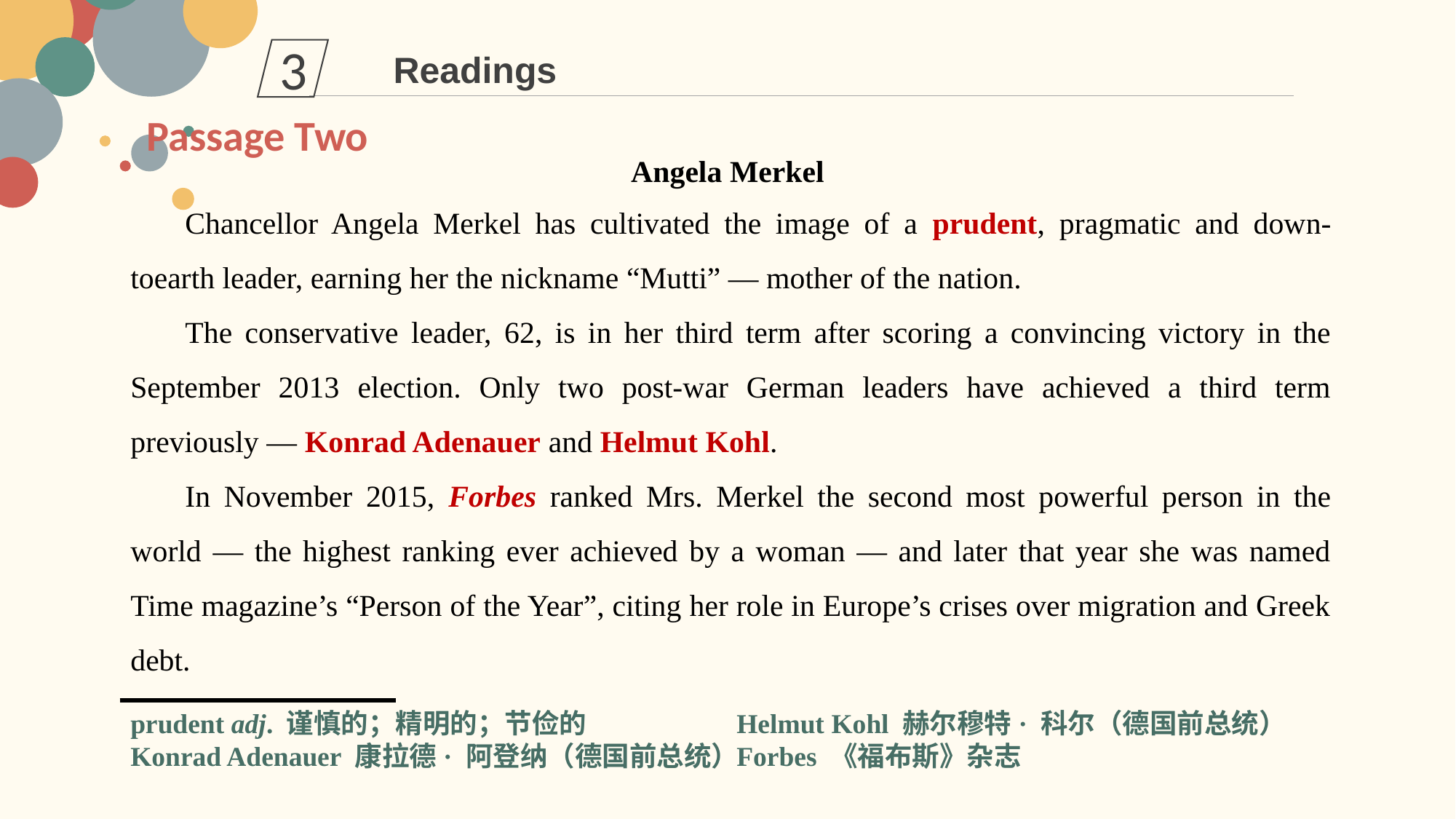

3
Readings
Passage Two
Angela Merkel
Chancellor Angela Merkel has cultivated the image of a prudent, pragmatic and down-toearth leader, earning her the nickname “Mutti” — mother of the nation.
The conservative leader, 62, is in her third term after scoring a convincing victory in the September 2013 election. Only two post-war German leaders have achieved a third term previously — Konrad Adenauer and Helmut Kohl.
In November 2015, Forbes ranked Mrs. Merkel the second most powerful person in the world — the highest ranking ever achieved by a woman — and later that year she was named Time magazine’s “Person of the Year”, citing her role in Europe’s crises over migration and Greek debt.
prudent adj. 谨慎的；精明的；节俭的
Konrad Adenauer 康拉德· 阿登纳（德国前总统）

Helmut Kohl 赫尔穆特· 科尔（德国前总统）
Forbes 《福布斯》杂志